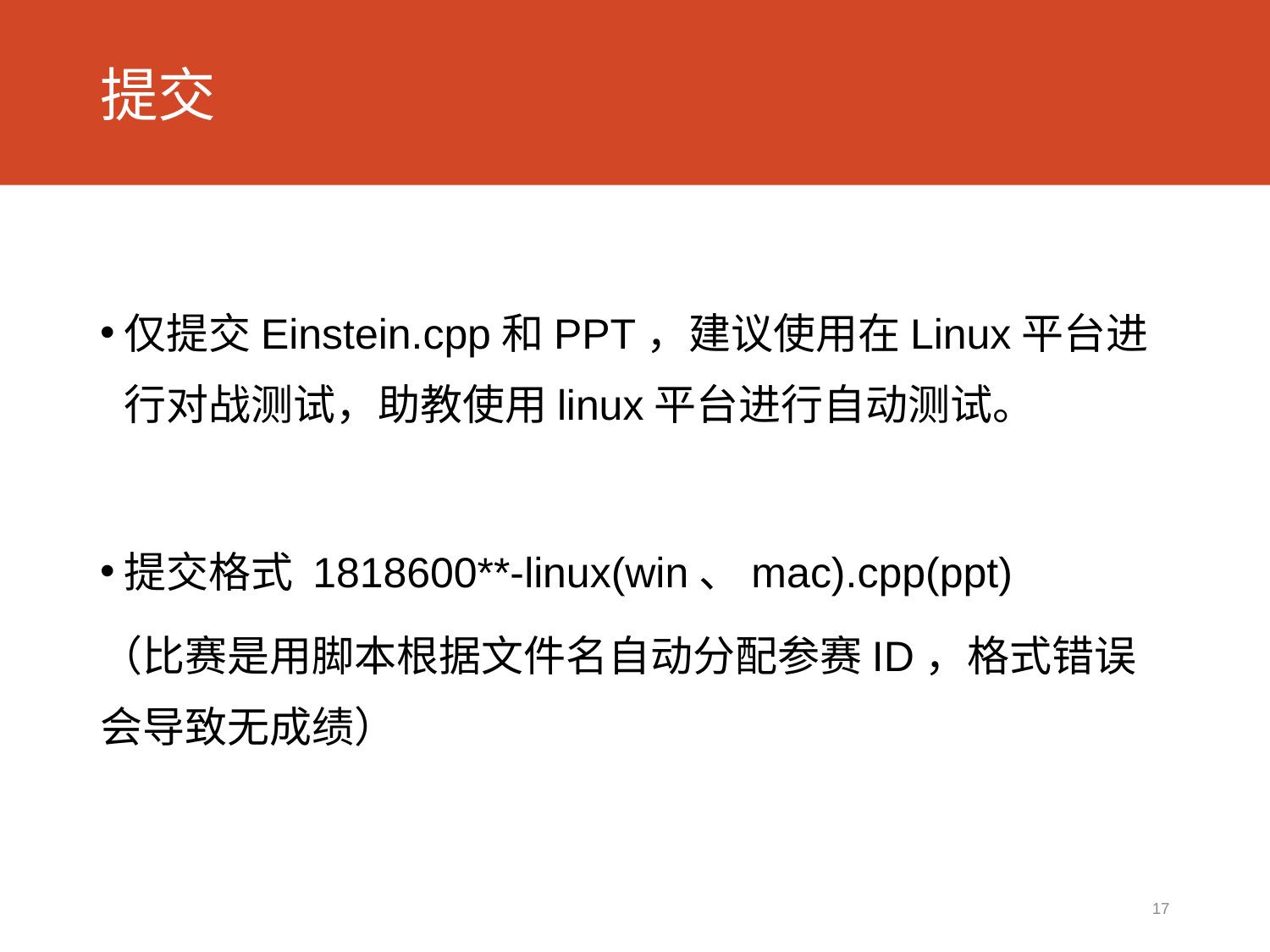

# 提交

仅提交Einstein.cpp和PPT，建议使用在Linux平台进行对战测试，助教使用linux平台进行自动测试。

提交格式 1818600**-linux(win、mac).cpp(ppt)
（比赛是用脚本根据文件名自动分配参赛ID，格式错误会导致无成绩）

17